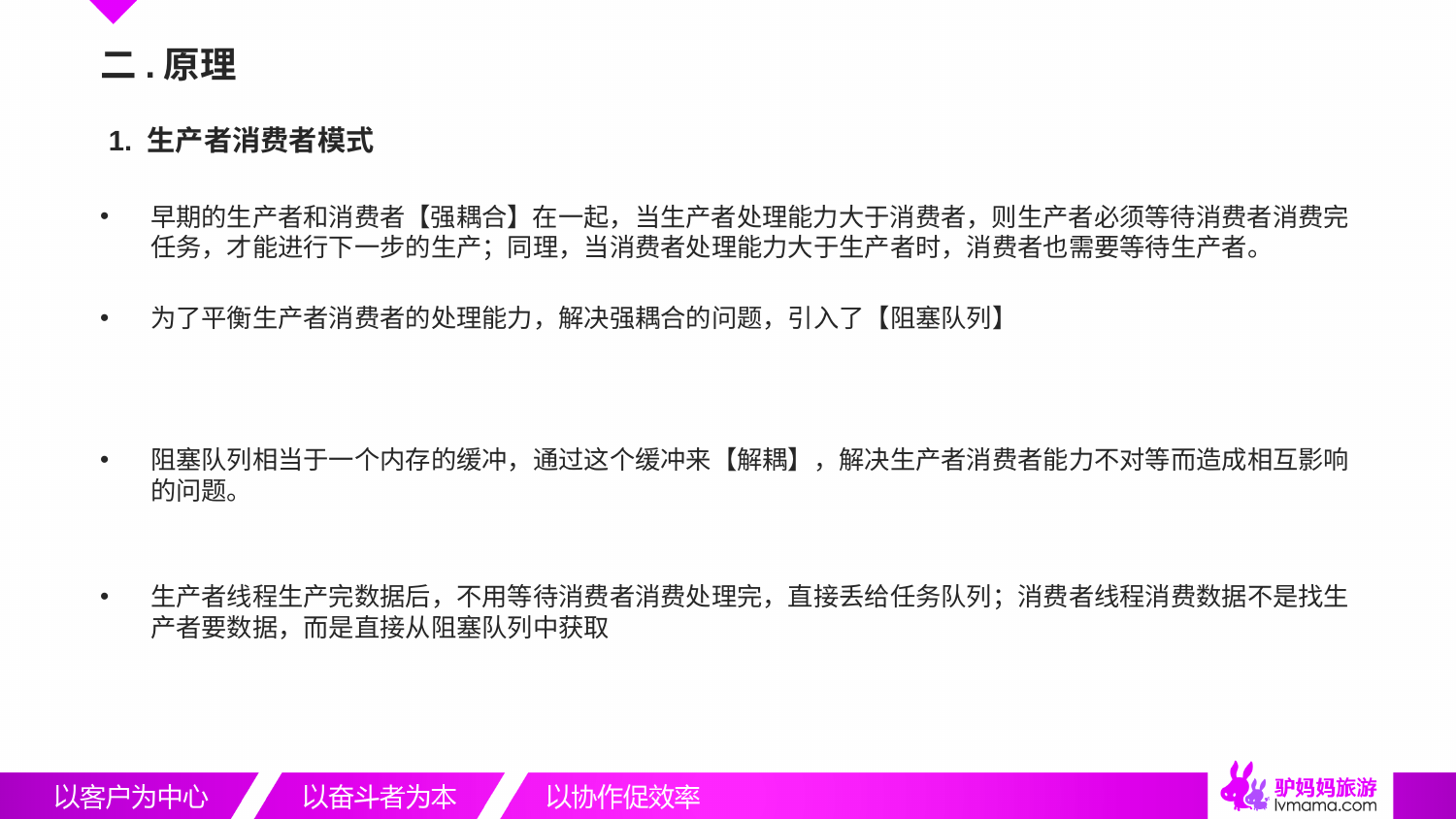

# 二.原理
1. 生产者消费者模式

早期的生产者和消费者【强耦合】在一起，当生产者处理能力大于消费者，则生产者必须等待消费者消费完任务，才能进行下一步的生产；同理，当消费者处理能力大于生产者时，消费者也需要等待生产者。

为了平衡生产者消费者的处理能力，解决强耦合的问题，引入了【阻塞队列】

阻塞队列相当于一个内存的缓冲，通过这个缓冲来【解耦】，解决生产者消费者能力不对等而造成相互影响的问题。

生产者线程生产完数据后，不用等待消费者消费处理完，直接丢给任务队列；消费者线程消费数据不是找生产者要数据，而是直接从阻塞队列中获取